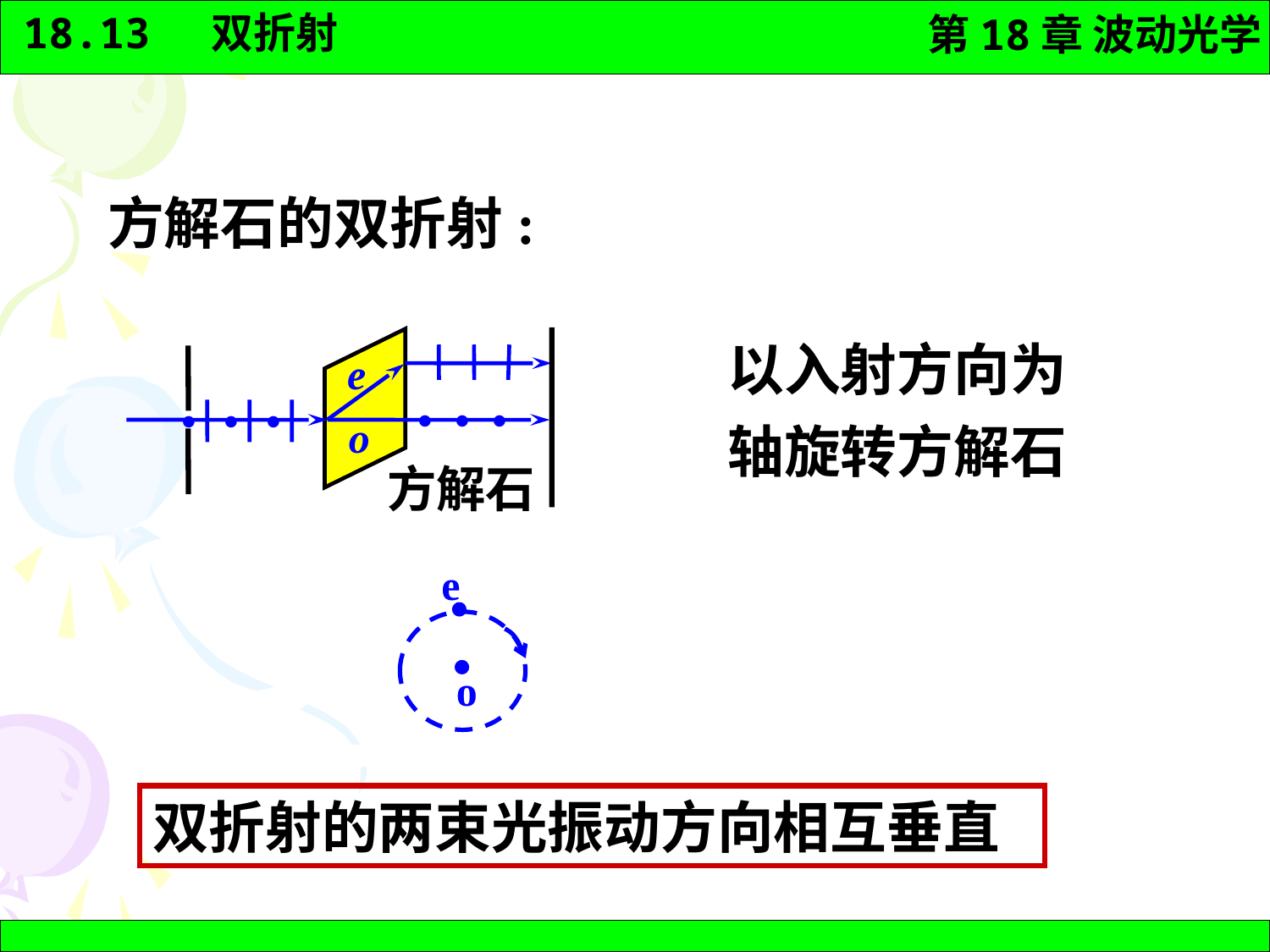

方解石的双折射:

以入射方向为
轴旋转方解石

e

·
·
·
·
·
·

o

   方解石
e
•

•
o

双折射的两束光振动方向相互垂直